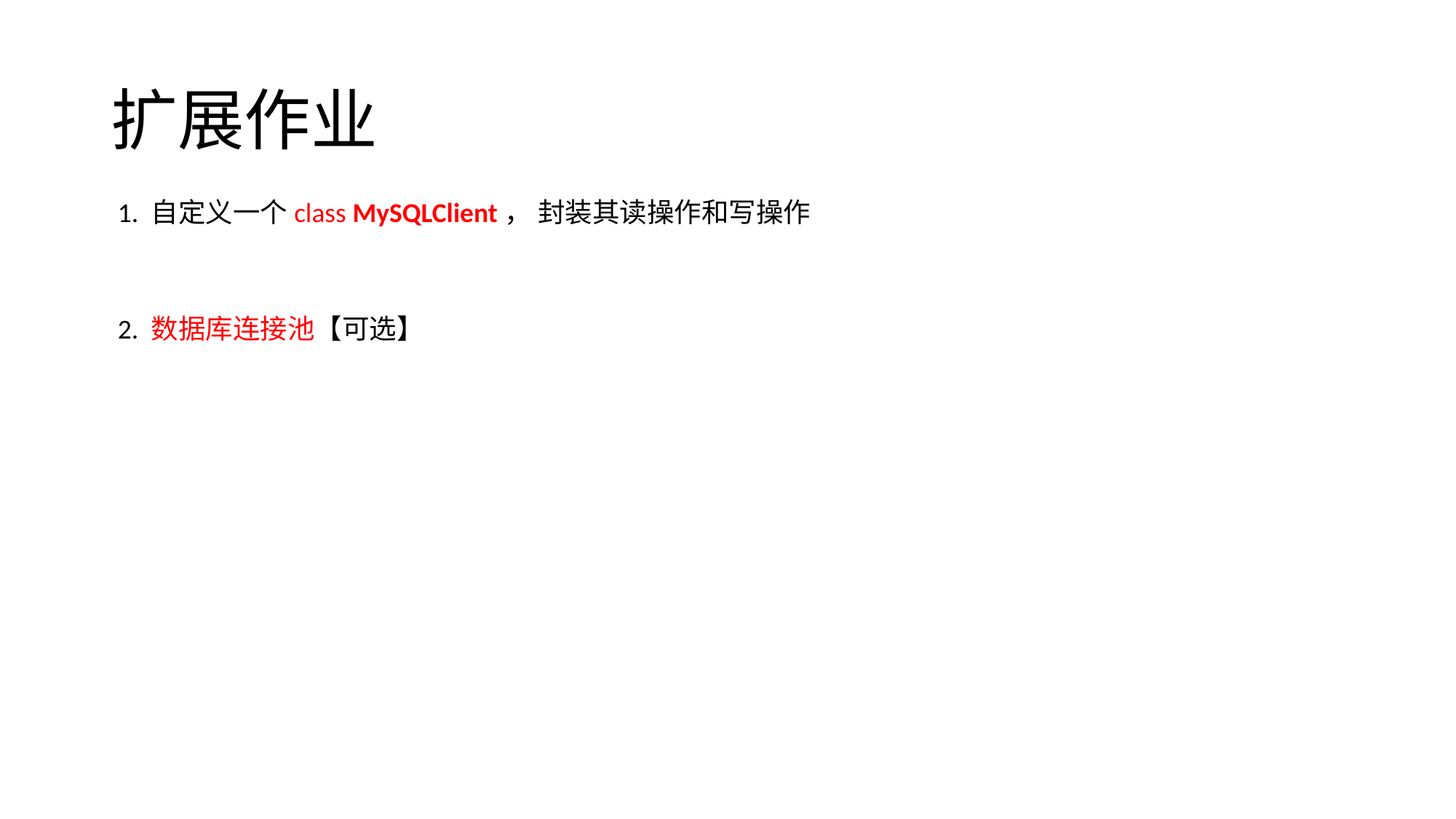

# 扩展作业
1. 自定义一个class MySQLClient， 封装其读操作和写操作
2. 数据库连接池【可选】